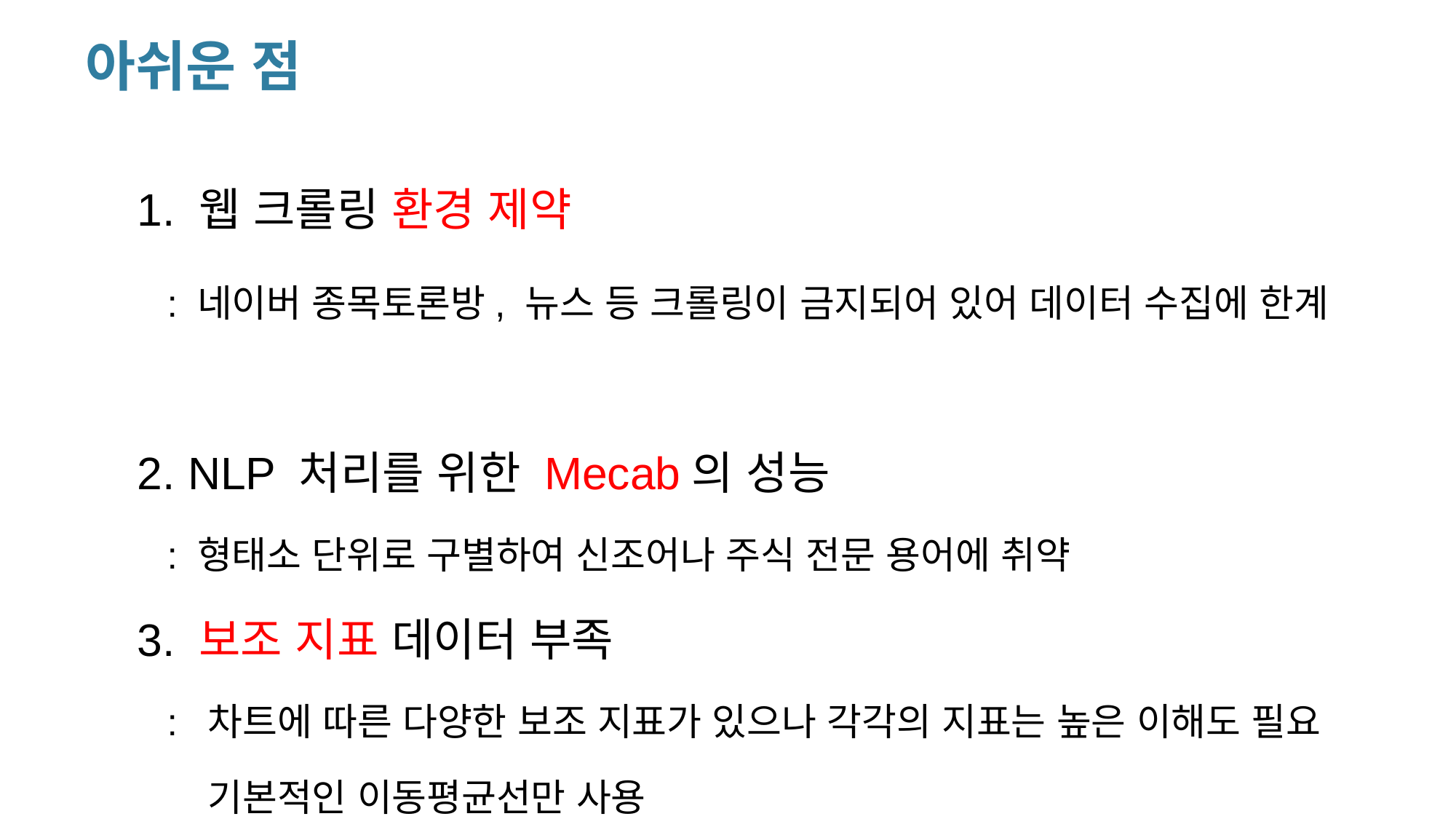

# 아쉬운 점
 1. 웹 크롤링 환경 제약
    : 네이버 종목토론방, 뉴스 등 크롤링이 금지되어 있어 데이터 수집에 한계
 2. NLP 처리를 위한 Mecab의 성능
    : 형태소 단위로 구별하여 신조어나 주식 전문 용어에 취약
 3. 보조 지표 데이터 부족
    :  차트에 따른 다양한 보조 지표가 있으나 각각의 지표는 높은 이해도 필요
       기본적인 이동평균선만 사용